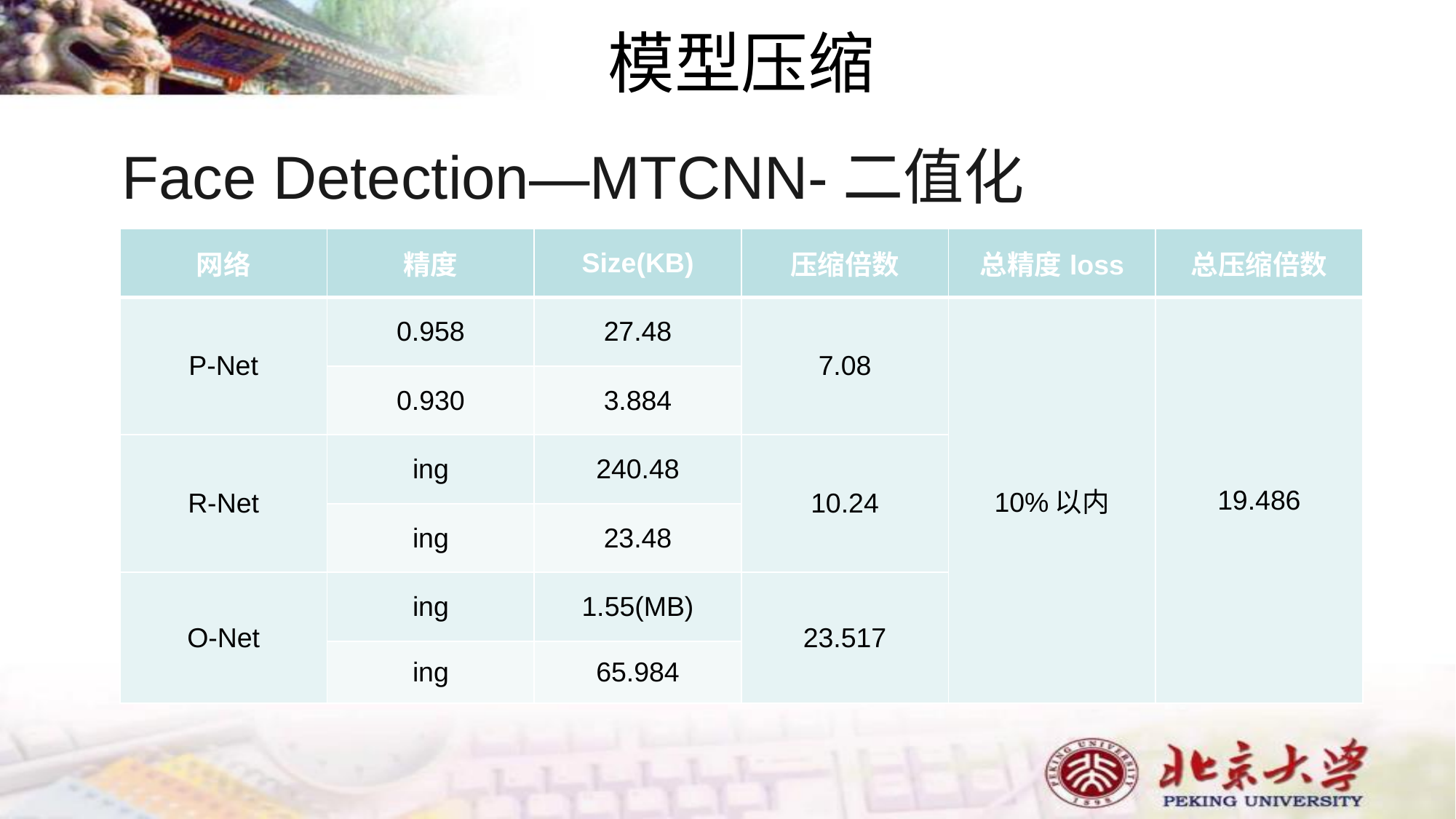

模型压缩
Face Detection—MTCNN-二值化
| 网络 | 精度 | Size(KB) | 压缩倍数 | 总精度loss | 总压缩倍数 |
| --- | --- | --- | --- | --- | --- |
| P-Net | 0.958 | 27.48 | 7.08 | 10%以内 | 19.486 |
|  | 0.930 | 3.884 |  |  |  |
| R-Net | ing | 240.48 | 10.24 |  |  |
|  | ing | 23.48 |  |  |  |
| O-Net | ing | 1.55(MB) | 23.517 |  |  |
|  | ing | 65.984 |  |  |  |